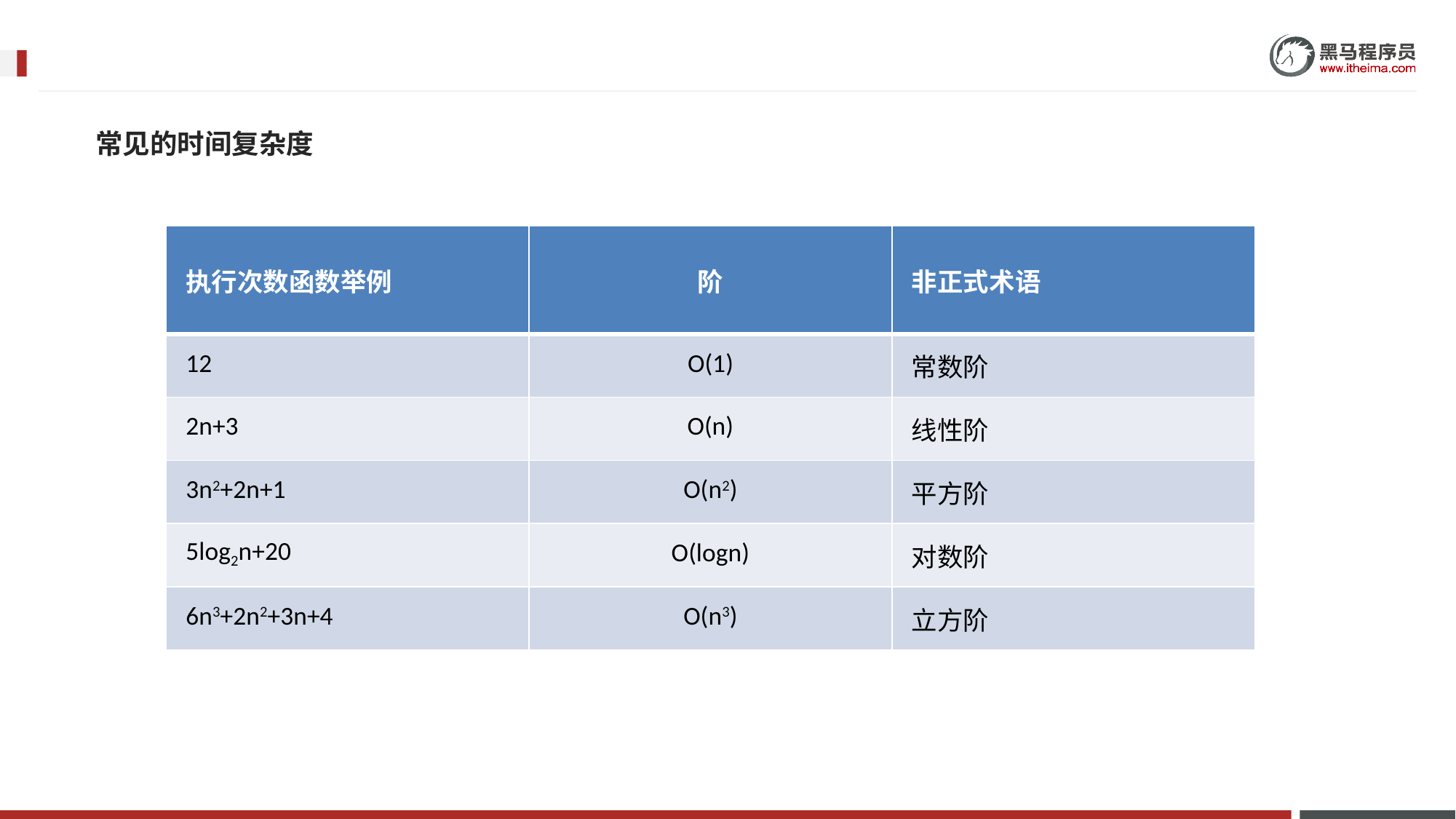

常见的时间复杂度
| 执行次数函数举例 | 阶 | 非正式术语 |
| --- | --- | --- |
| 12 | O(1) | 常数阶 |
| 2n+3 | O(n) | 线性阶 |
| 3n2+2n+1 | O(n2) | 平方阶 |
| 5log2n+20 | O(logn) | 对数阶 |
| 6n3+2n2+3n+4 | O(n3) | 立方阶 |